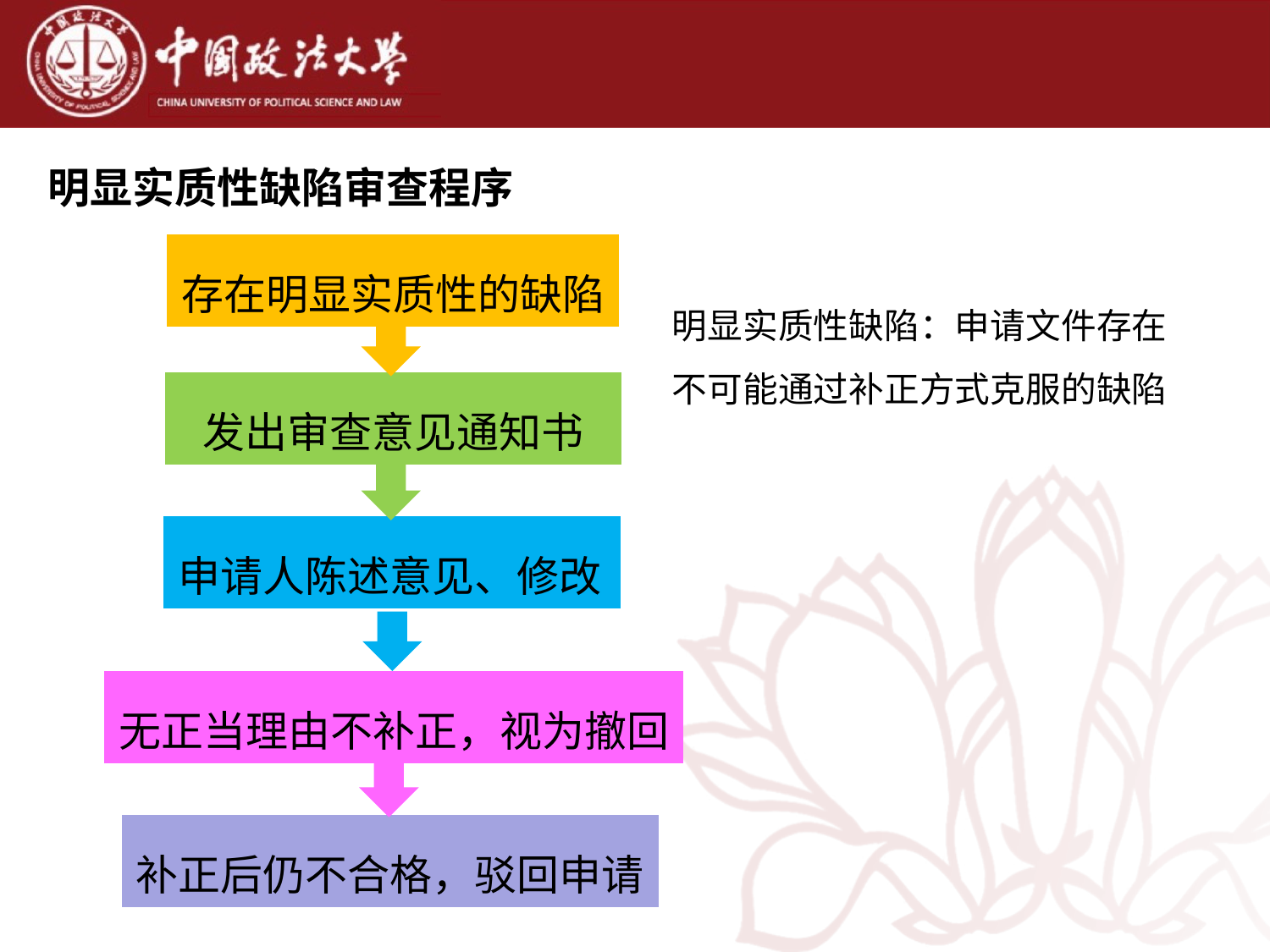

明显实质性缺陷审查程序
存在明显实质性的缺陷
明显实质性缺陷：申请文件存在不可能通过补正方式克服的缺陷

发出审查意见通知书

申请人陈述意见、修改

无正当理由不补正，视为撤回

补正后仍不合格，驳回申请